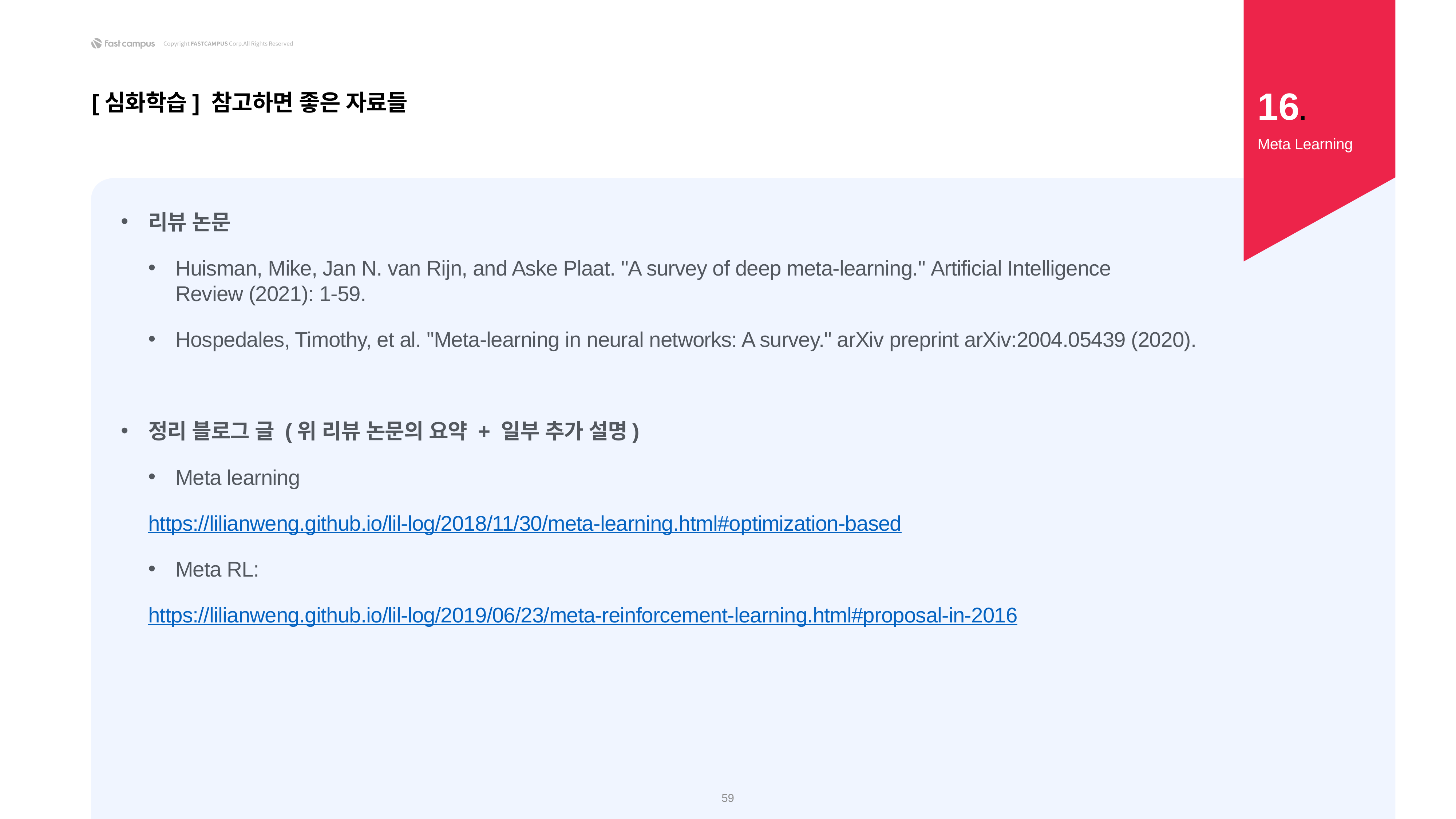

16.
[심화학습] 참고하면 좋은 자료들
Meta Learning

리뷰 논문
Huisman, Mike, Jan N. van Rijn, and Aske Plaat. "A survey of deep meta-learning." Artificial Intelligence Review (2021): 1-59.
Hospedales, Timothy, et al. "Meta-learning in neural networks: A survey." arXiv preprint arXiv:2004.05439 (2020).

정리 블로그 글 (위 리뷰 논문의 요약 + 일부 추가 설명)
Meta learning
https://lilianweng.github.io/lil-log/2018/11/30/meta-learning.html#optimization-based
Meta RL:
https://lilianweng.github.io/lil-log/2019/06/23/meta-reinforcement-learning.html#proposal-in-2016

59